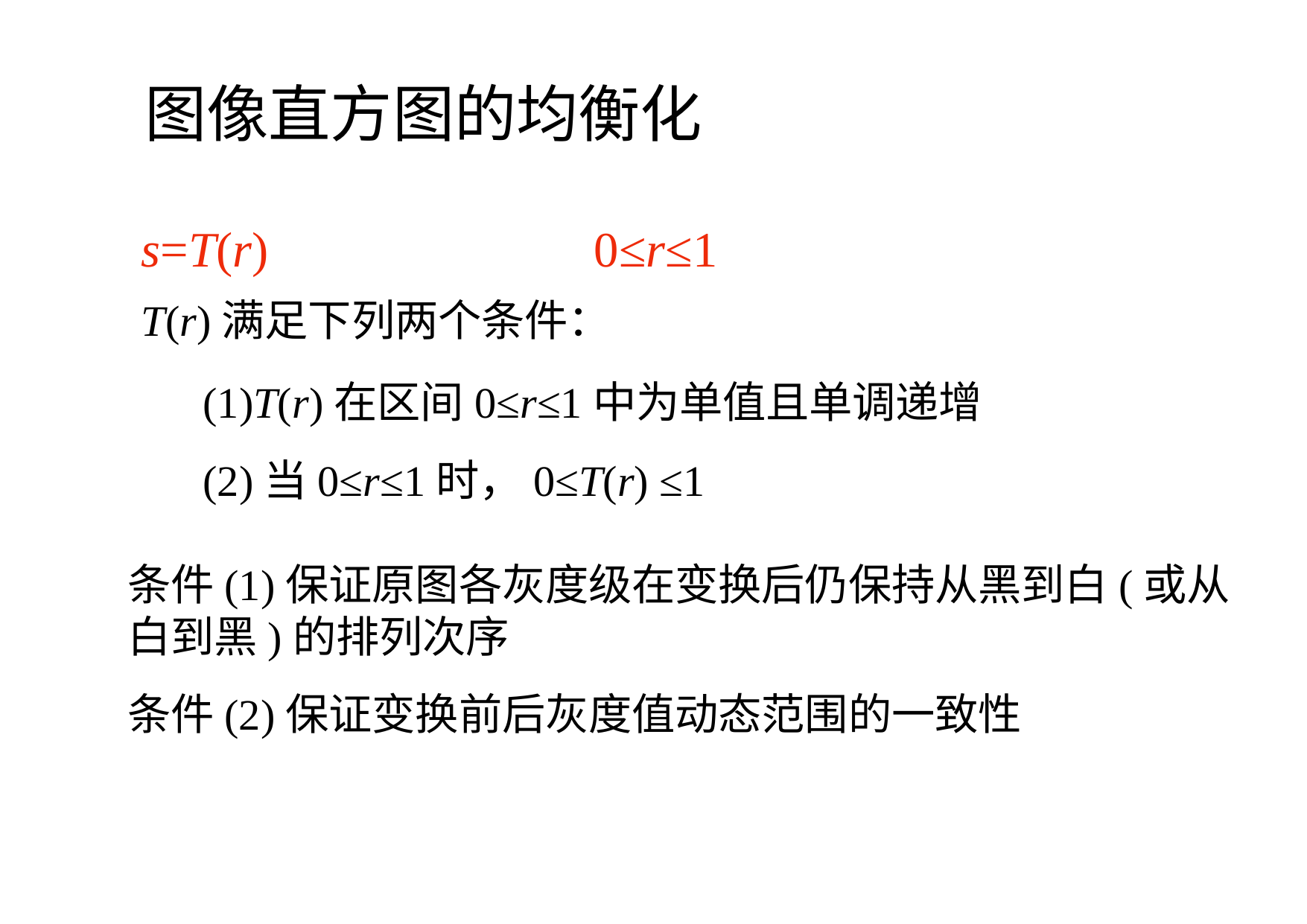

图像直方图的均衡化
s=T(r)			0≤r≤1
T(r)满足下列两个条件：
(1)T(r)在区间0≤r≤1中为单值且单调递增
(2)当0≤r≤1时，0≤T(r) ≤1

条件(1)保证原图各灰度级在变换后仍保持从黑到白(或从白到黑)的排列次序
条件(2)保证变换前后灰度值动态范围的一致性